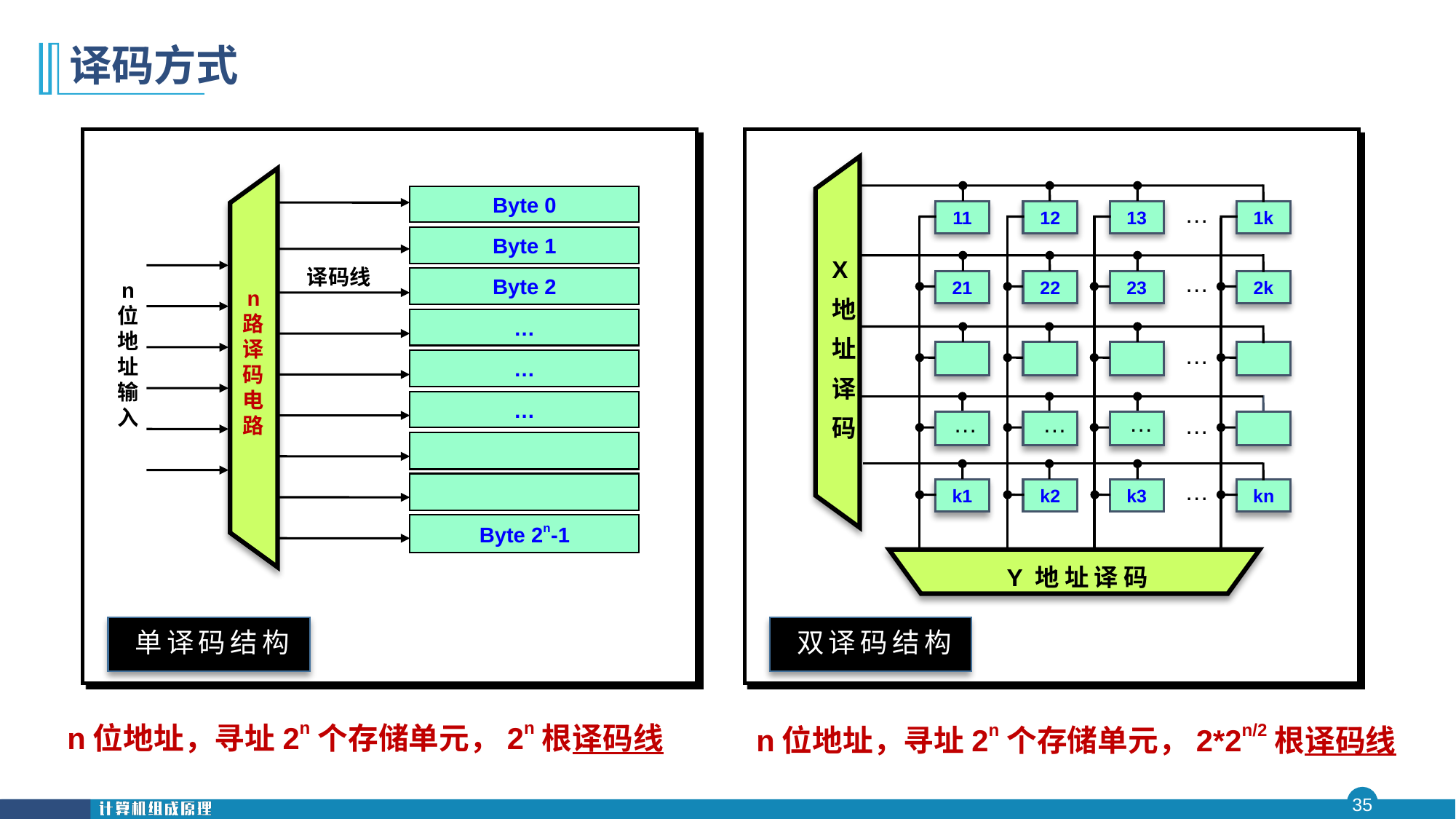

# 译码方式

单译码结构
Byte 0

Byte 1
译码线

Byte 2
n
位
地
址
输
入
n
路
译
码
电
路

…

…

…

Byte 2n-1

双译码结构

…
11
12
13
1k

X
地
址
译
码

…
21
22
23
2k

…

…
…
…
…

…
k1
k2
k3
kn

Y 地 址 译 码
n位地址，寻址2n个存储单元，2n根译码线
n位地址，寻址2n个存储单元，2*2n/2根译码线